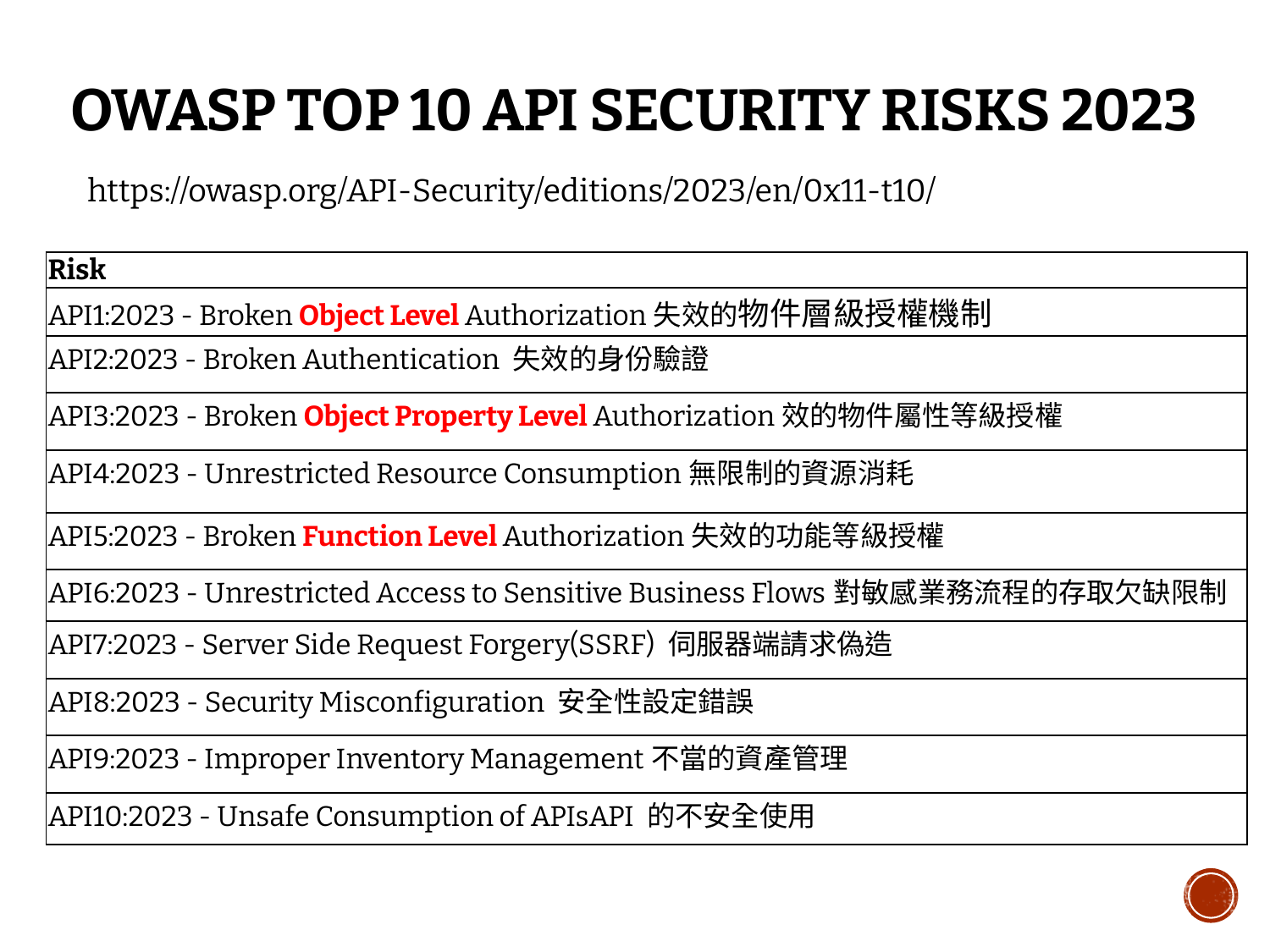

# OWASP Top 10 API Security Risks 2023
https://owasp.org/API-Security/editions/2023/en/0x11-t10/
| Risk |
| --- |
| API1:2023 - Broken Object Level Authorization失效的物件層級授權機制 |
| API2:2023 - Broken Authentication 失效的身份驗證 |
| API3:2023 - Broken Object Property Level Authorization效的物件屬性等級授權 |
| API4:2023 - Unrestricted Resource Consumption無限制的資源消耗 |
| API5:2023 - Broken Function Level Authorization失效的功能等級授權 |
| API6:2023 - Unrestricted Access to Sensitive Business Flows對敏感業務流程的存取欠缺限制 |
| API7:2023 - Server Side Request Forgery(SSRF) 伺服器端請求偽造 |
| API8:2023 - Security Misconfiguration 安全性設定錯誤 |
| API9:2023 - Improper Inventory Management不當的資產管理 |
| API10:2023 - Unsafe Consumption of APIsAPI 的不安全使用 |